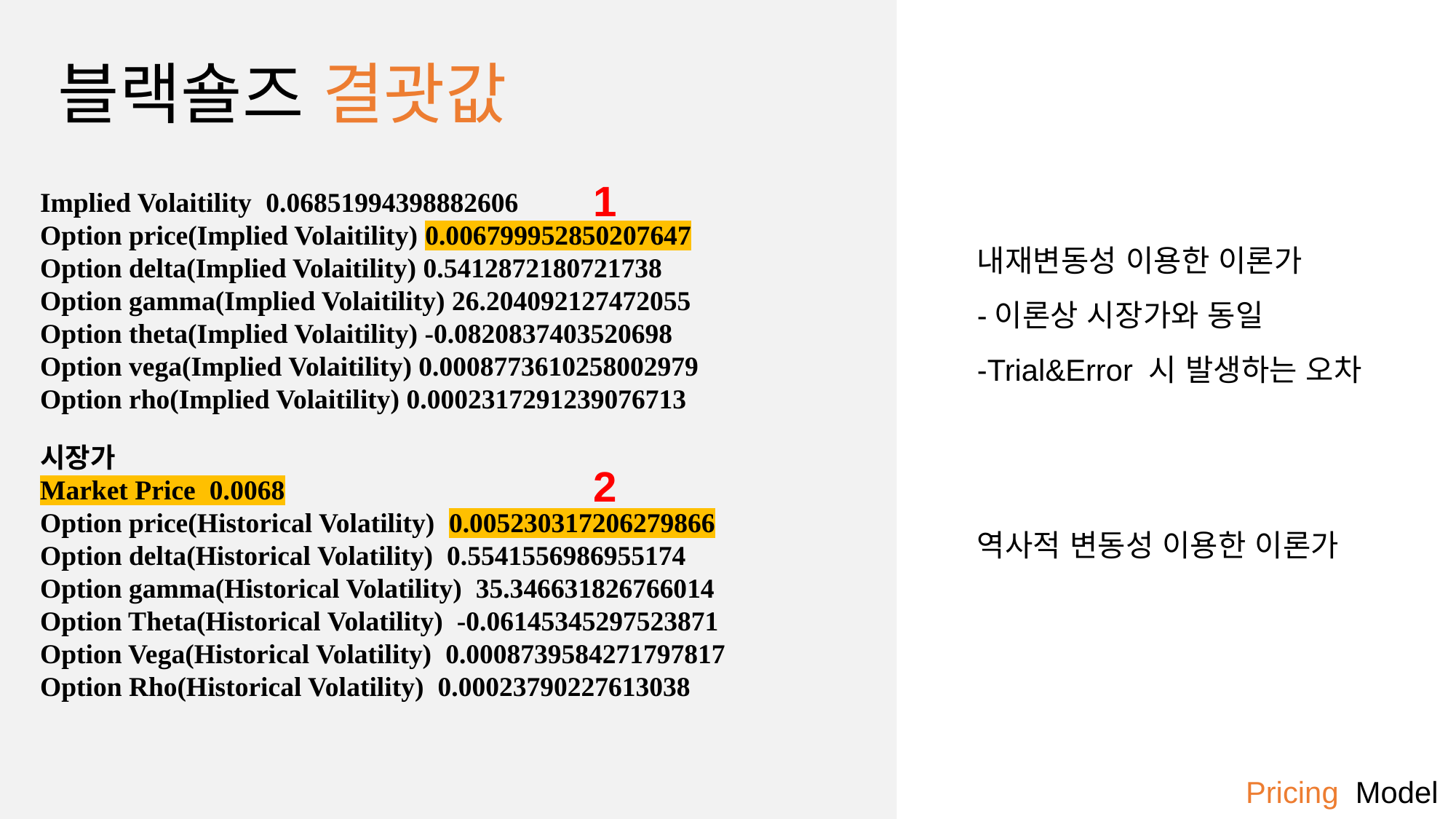

블랙숄즈 결괏값
1
Implied Volaitility  0.06851994398882606
Option price(Implied Volaitility) 0.006799952850207647
Option delta(Implied Volaitility) 0.5412872180721738
Option gamma(Implied Volaitility) 26.204092127472055
Option theta(Implied Volaitility) -0.0820837403520698
Option vega(Implied Volaitility) 0.0008773610258002979
Option rho(Implied Volaitility) 0.0002317291239076713

Market Price  0.0068
Option price(Historical Volatility)  0.005230317206279866
Option delta(Historical Volatility)  0.5541556986955174
Option gamma(Historical Volatility)  35.346631826766014
Option Theta(Historical Volatility)  -0.06145345297523871
Option Vega(Historical Volatility)  0.0008739584271797817
Option Rho(Historical Volatility)  0.00023790227613038

내재변동성 이용한 이론가
-이론상 시장가와 동일
-Trial&Error 시 발생하는 오차
시장가
2
역사적 변동성 이용한 이론가
Pricing  Model